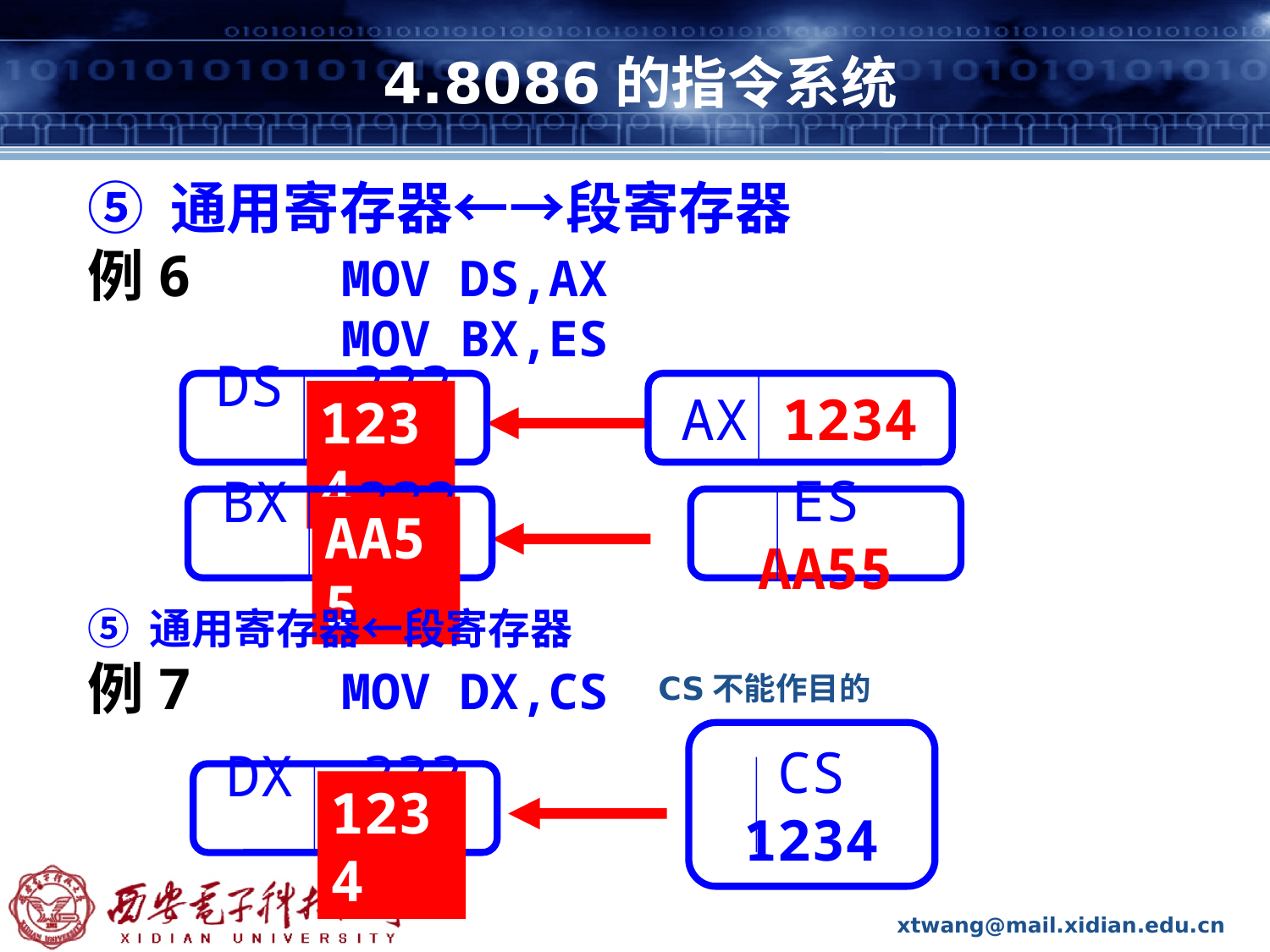

# 4.8086的指令系统
⑤ 通用寄存器←→段寄存器
例6  	MOV DS,AX
  		MOV BX,ES
DS  ????

AX 1234

1234

BX  ????

ES AA55

AA55

⑤ 通用寄存器←段寄存器
例7  	MOV DX,CS
CS不能作目的
CS 1234

DX  ????

1234